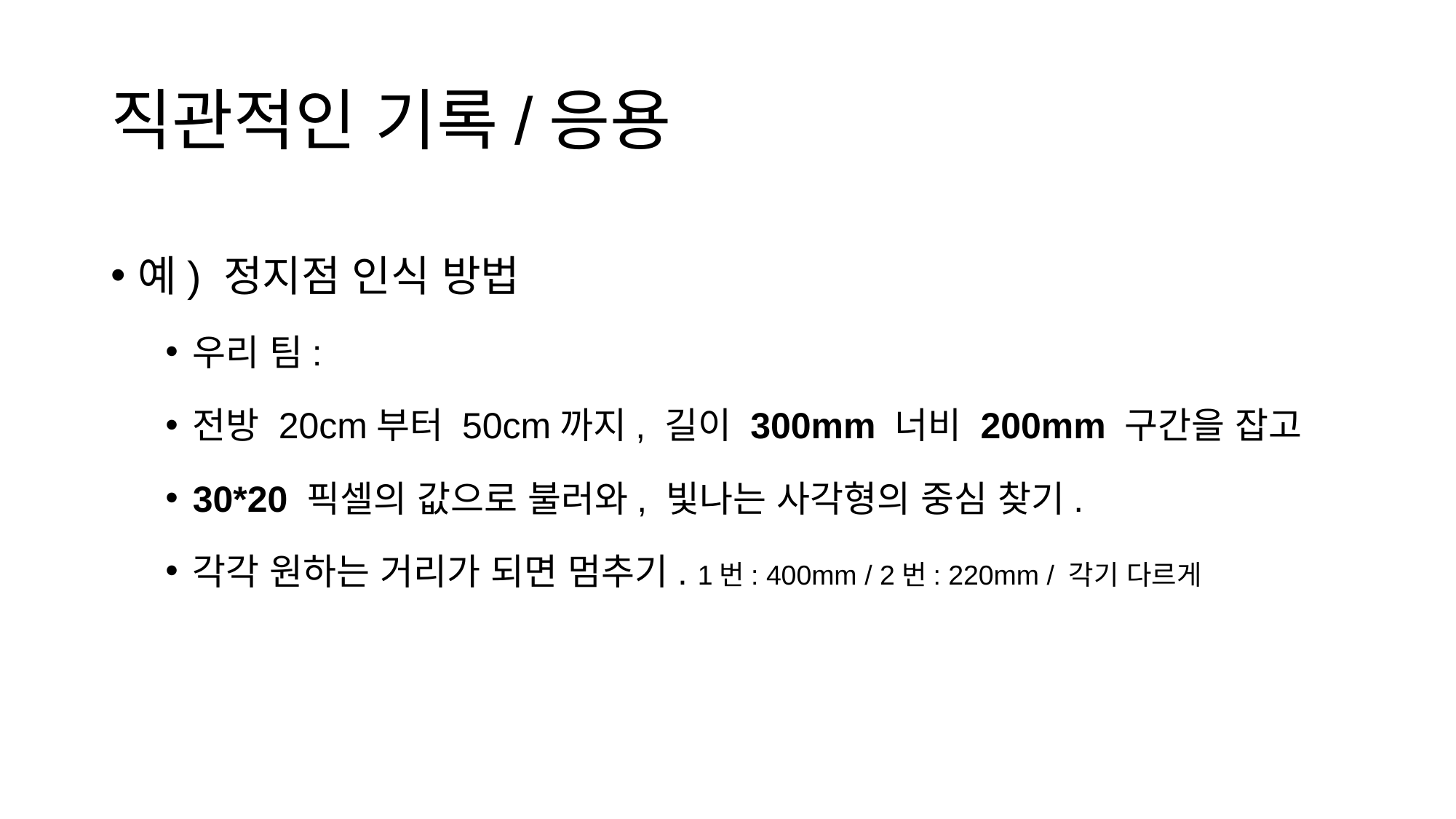

# 직관적인 기록/응용
예) 정지점 인식 방법
우리 팀:
전방 20cm부터 50cm까지, 길이 300mm 너비 200mm 구간을 잡고
30*20 픽셀의 값으로 불러와, 빛나는 사각형의 중심 찾기.
각각 원하는 거리가 되면 멈추기. 1번: 400mm / 2번: 220mm / 각기 다르게